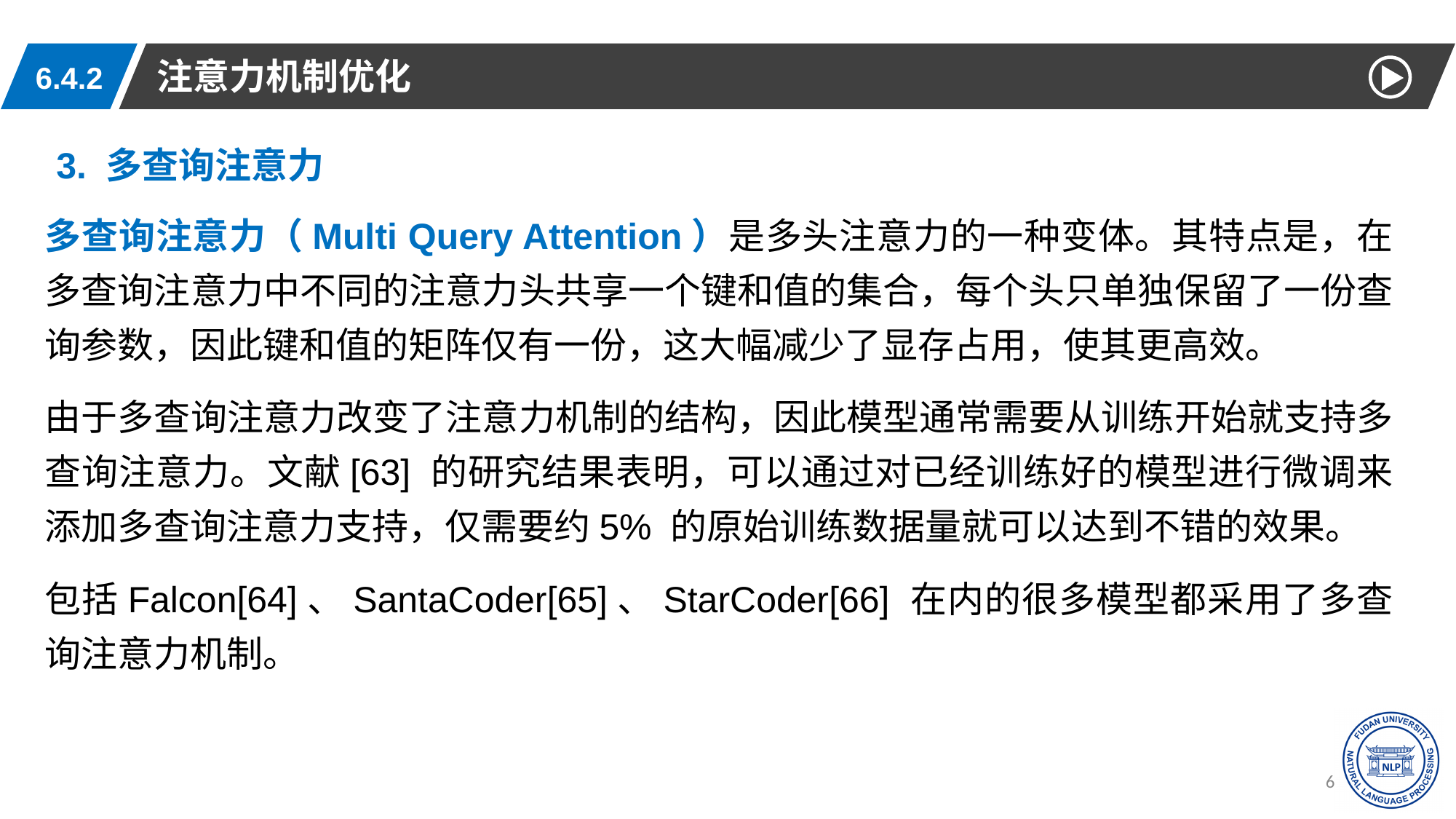

注意力机制优化
6.4.2

3. 多查询注意力
多查询注意力（Multi Query Attention）是多头注意力的一种变体。其特点是，在多查询注意力中不同的注意力头共享一个键和值的集合，每个头只单独保留了一份查询参数，因此键和值的矩阵仅有一份，这大幅减少了显存占用，使其更高效。
由于多查询注意力改变了注意力机制的结构，因此模型通常需要从训练开始就支持多查询注意力。文献[63] 的研究结果表明，可以通过对已经训练好的模型进行微调来添加多查询注意力支持，仅需要约5% 的原始训练数据量就可以达到不错的效果。
包括Falcon[64]、SantaCoder[65]、StarCoder[66] 在内的很多模型都采用了多查询注意力机制。
61